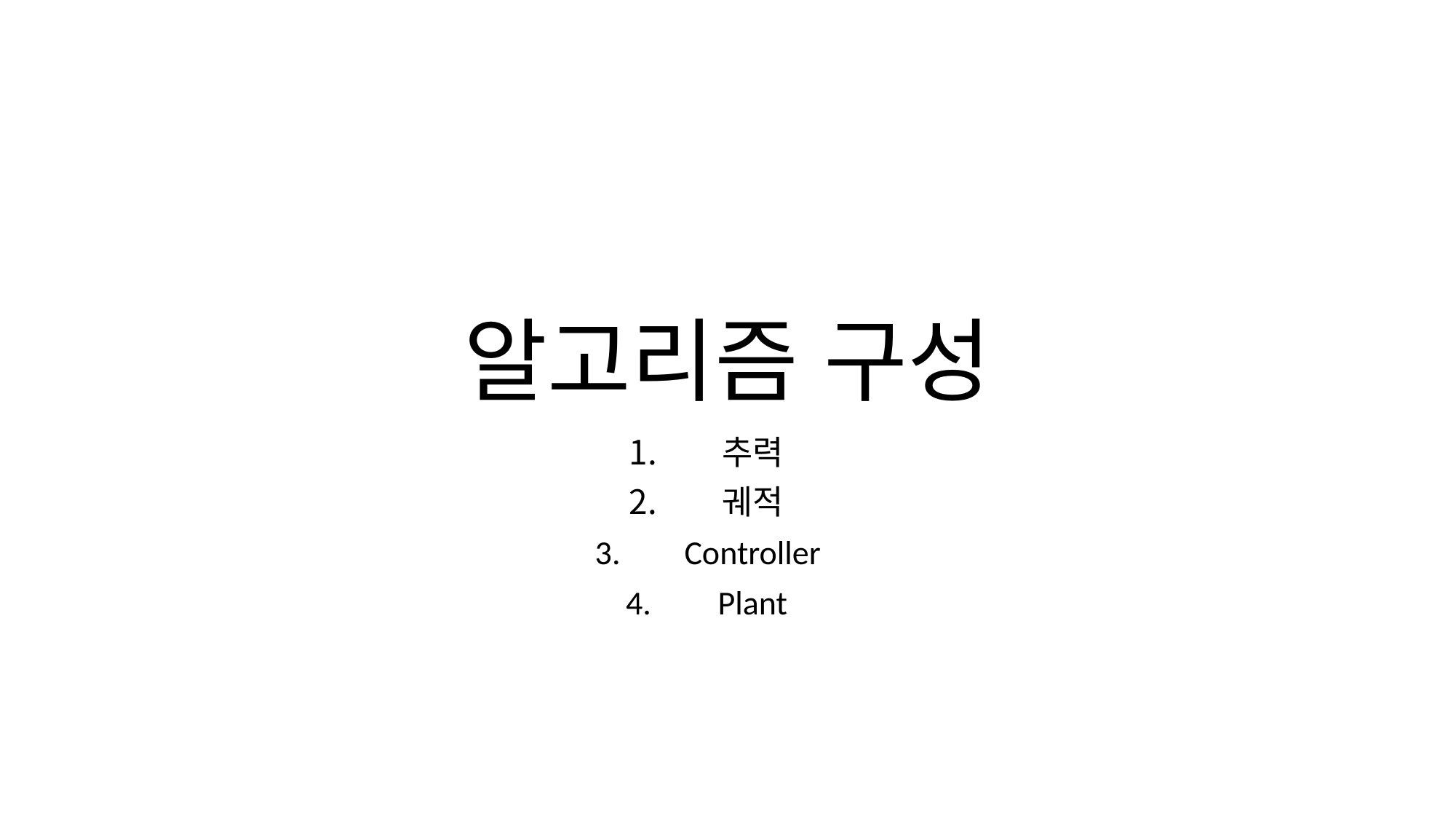

# 알고리즘 구성
추력
궤적
Controller
Plant